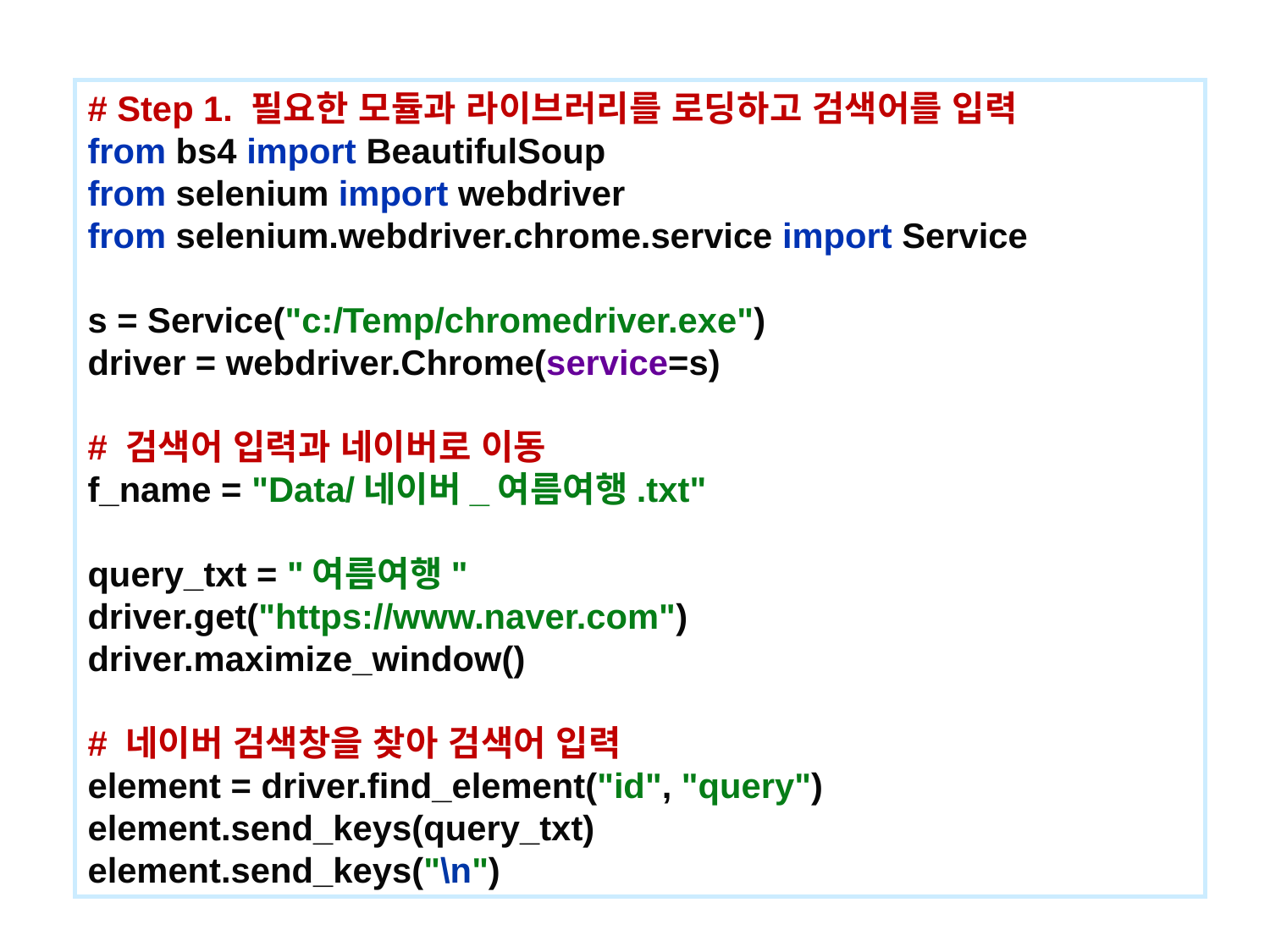

# Step 1. 필요한 모듈과 라이브러리를 로딩하고 검색어를 입력 from bs4 import BeautifulSoup from selenium import webdriver from selenium.webdriver.chrome.service import Service s = Service("c:/Temp/chromedriver.exe") driver = webdriver.Chrome(service=s) # 검색어 입력과 네이버로 이동 f_name = "Data/네이버_여름여행.txt" query_txt = "여름여행" driver.get("https://www.naver.com") driver.maximize_window() # 네이버 검색창을 찾아 검색어 입력 element = driver.find_element("id", "query") element.send_keys(query_txt) element.send_keys("\n")